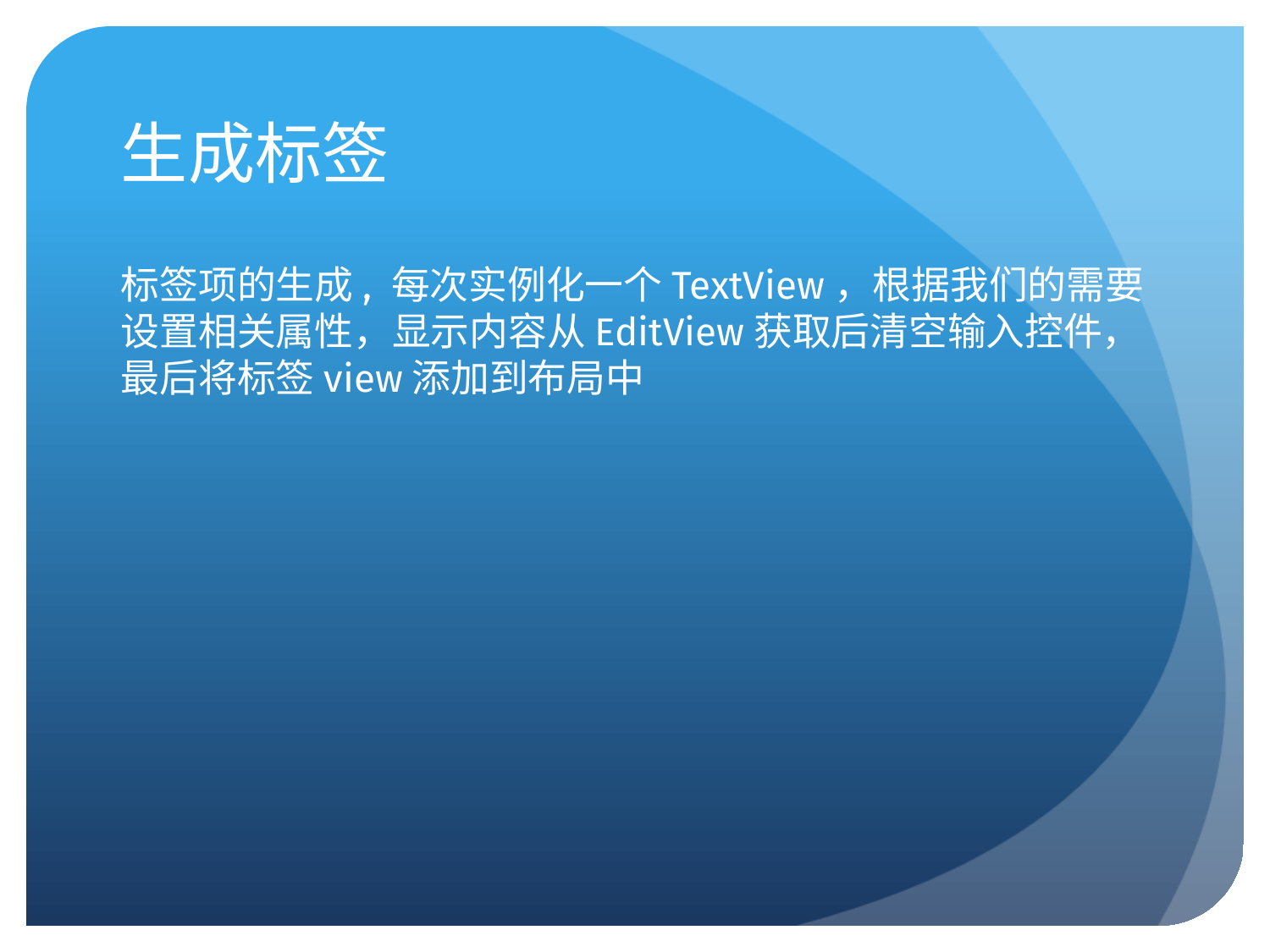

# 生成标签
标签项的生成, 每次实例化一个TextView，根据我们的需要设置相关属性，显示内容从EditView获取后清空输入控件，最后将标签view添加到布局中